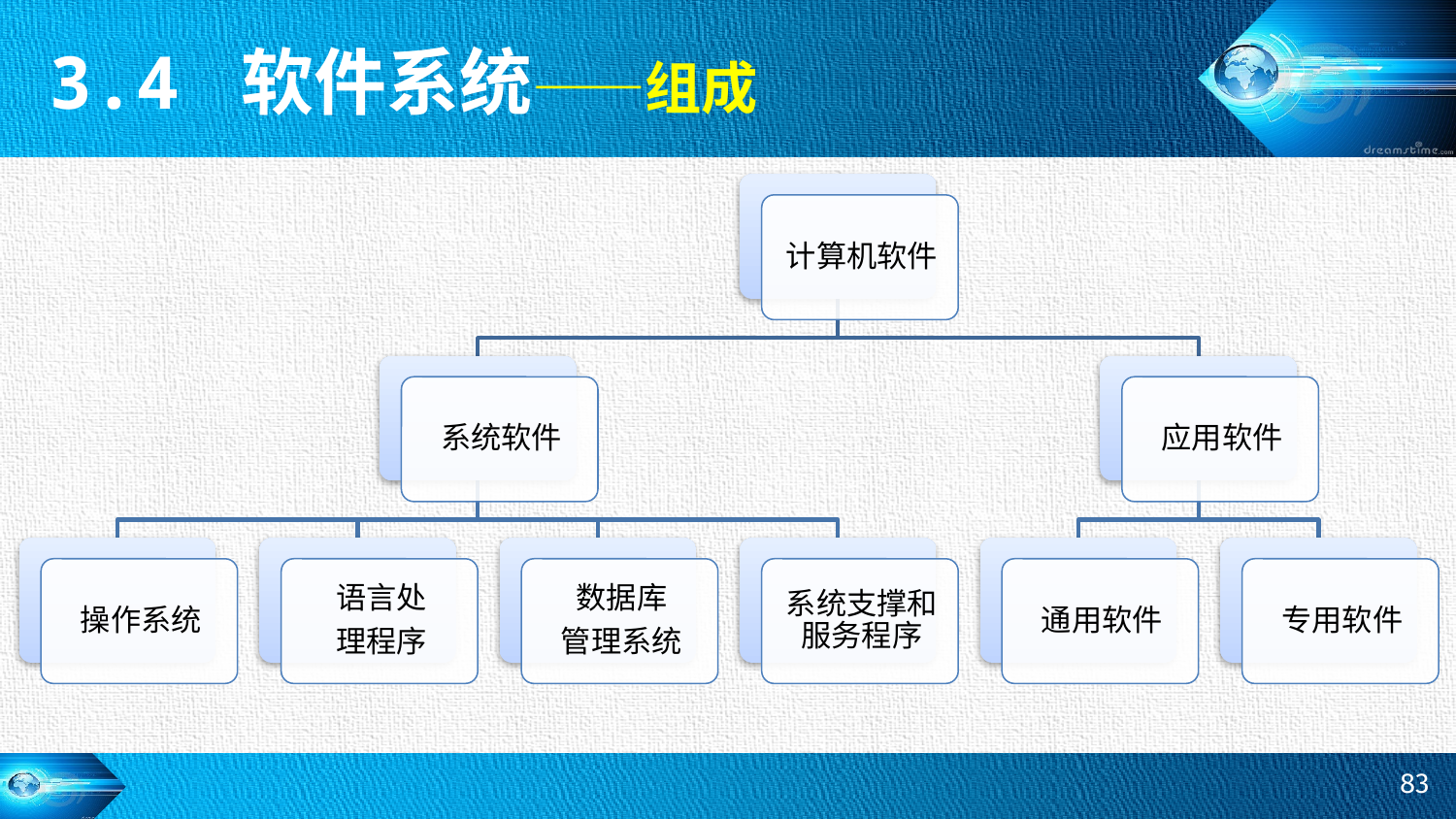

3.4 软件系统——组成
计算机软件
系统软件
操作系统
语言处
理程序
数据库
管理系统
系统支撑和服务程序
应用软件
通用软件
专用软件
83